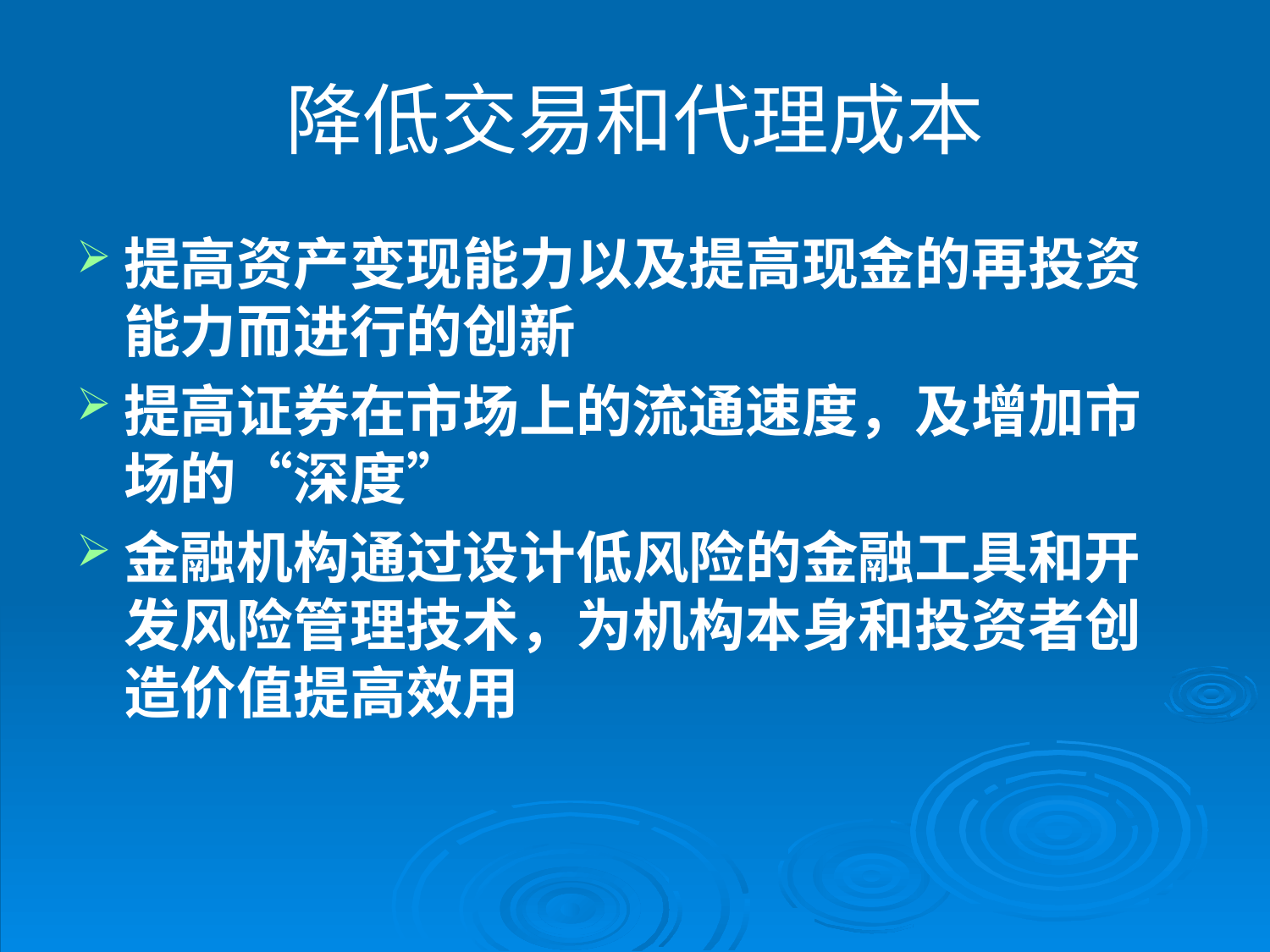

# 降低交易和代理成本
提高资产变现能力以及提高现金的再投资能力而进行的创新
提高证券在市场上的流通速度，及增加市场的“深度”
金融机构通过设计低风险的金融工具和开发风险管理技术，为机构本身和投资者创造价值提高效用